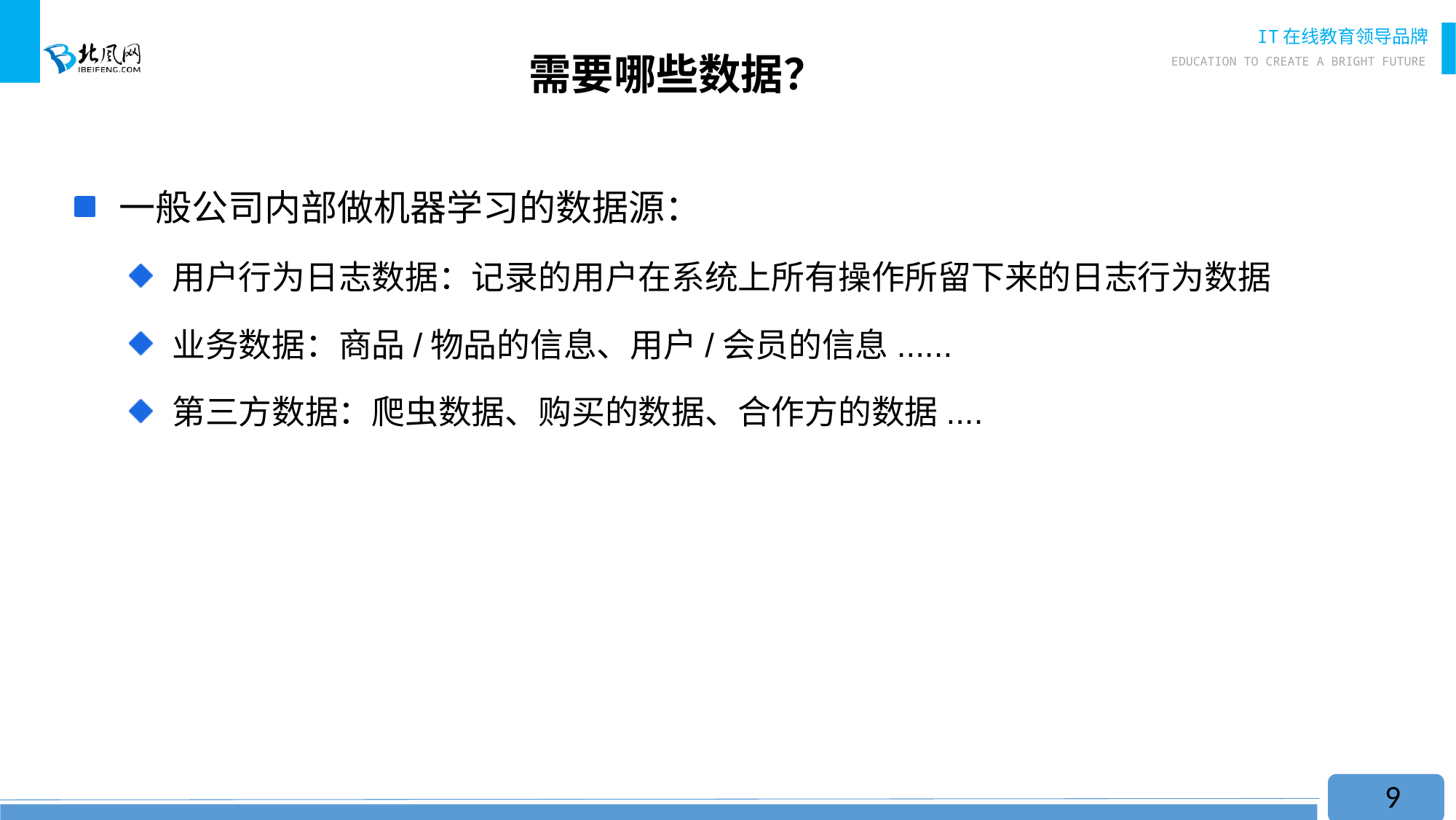

# 需要哪些数据？
 一般公司内部做机器学习的数据源：
 用户行为日志数据：记录的用户在系统上所有操作所留下来的日志行为数据
 业务数据：商品/物品的信息、用户/会员的信息......
 第三方数据：爬虫数据、购买的数据、合作方的数据....